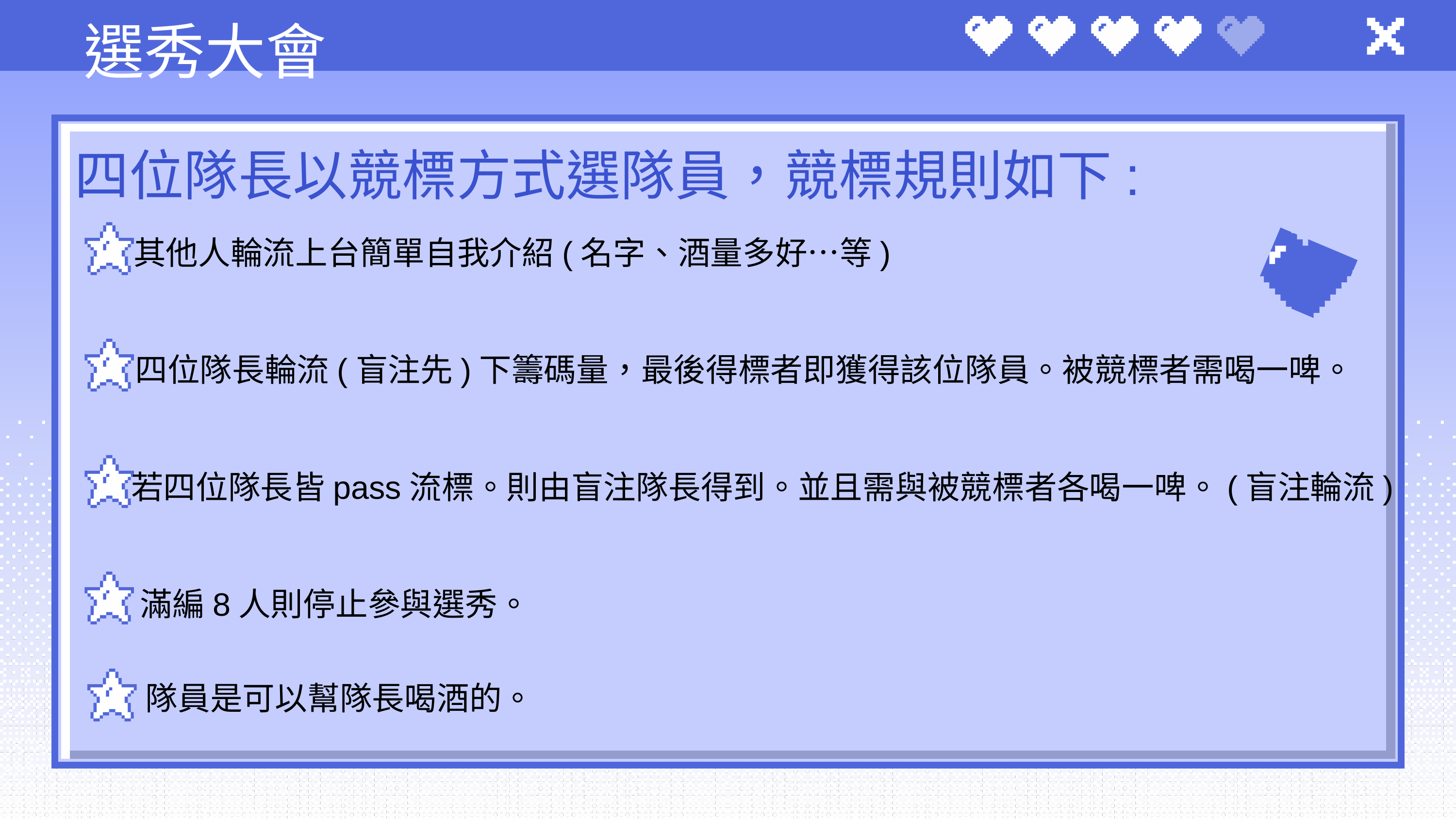

選秀大會

四位隊長以競標方式選隊員，競標規則如下:

其他人輪流上台簡單自我介紹(名字、酒量多好…等)

四位隊長輪流(盲注先)下籌碼量，最後得標者即獲得該位隊員。被競標者需喝一啤。

若四位隊長皆pass流標。則由盲注隊長得到。並且需與被競標者各喝一啤。(盲注輪流)

滿編8人則停止參與選秀。

隊員是可以幫隊長喝酒的。